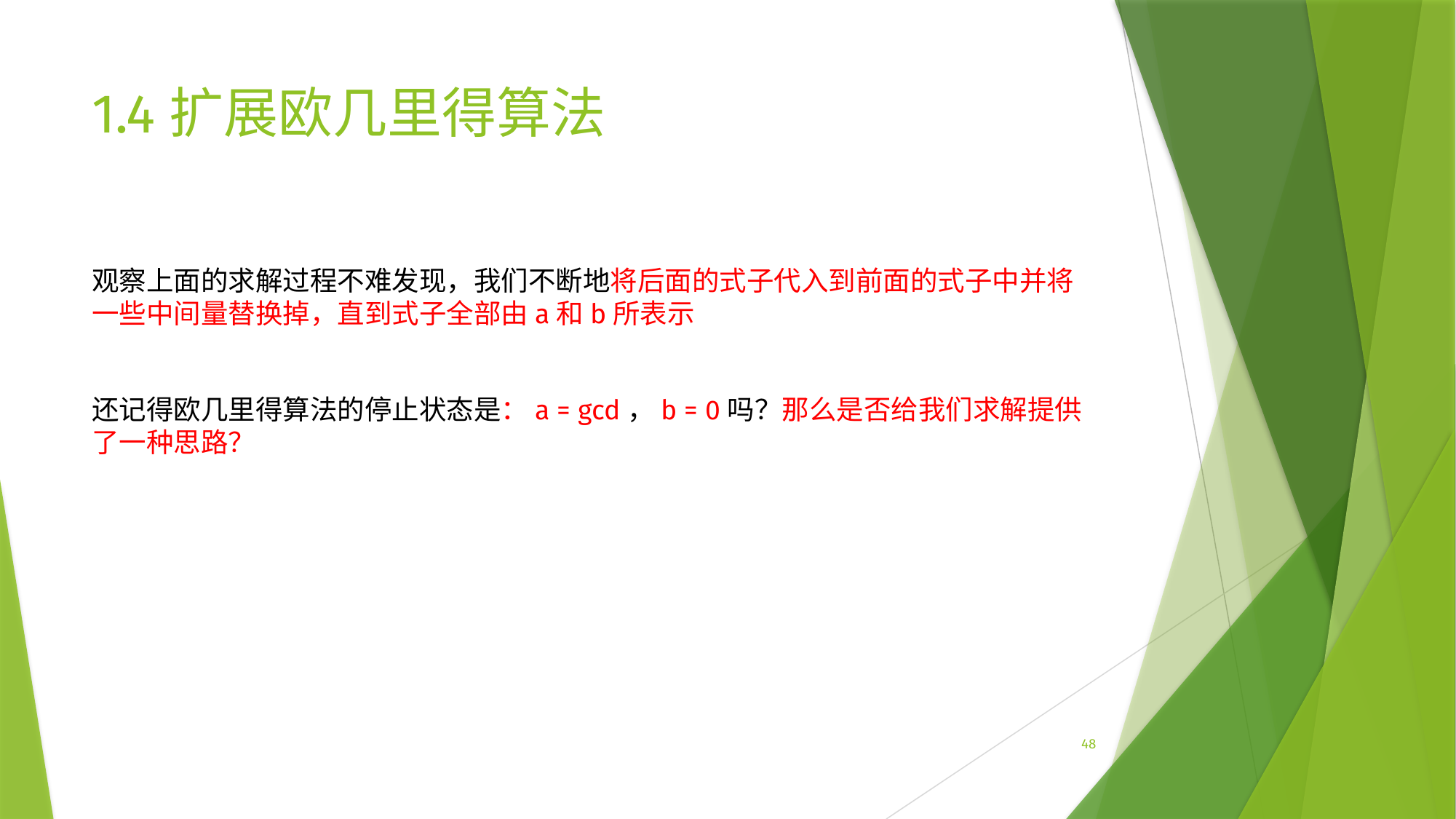

# 1.4扩展欧几里得算法
观察上面的求解过程不难发现，我们不断地将后面的式子代入到前面的式子中并将一些中间量替换掉，直到式子全部由a和b所表示

还记得欧几里得算法的停止状态是：a = gcd，b = 0吗？那么是否给我们求解提供了一种思路？
48